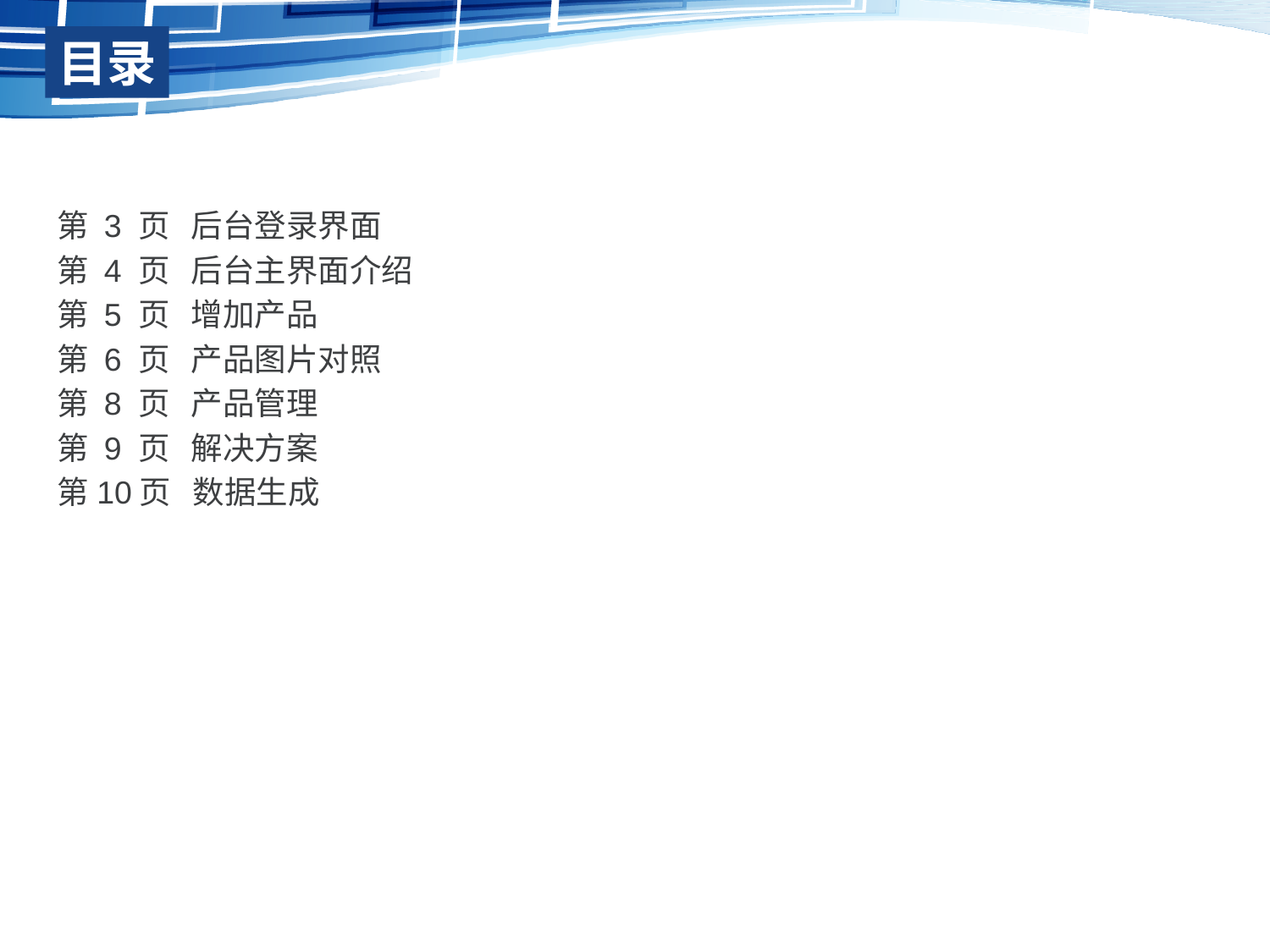

目录
第 3 页   后台登录界面
第 4 页   后台主界面介绍
第 5 页   增加产品
第 6 页   产品图片对照
第 8 页   产品管理
第 9 页   解决方案
第10页   数据生成